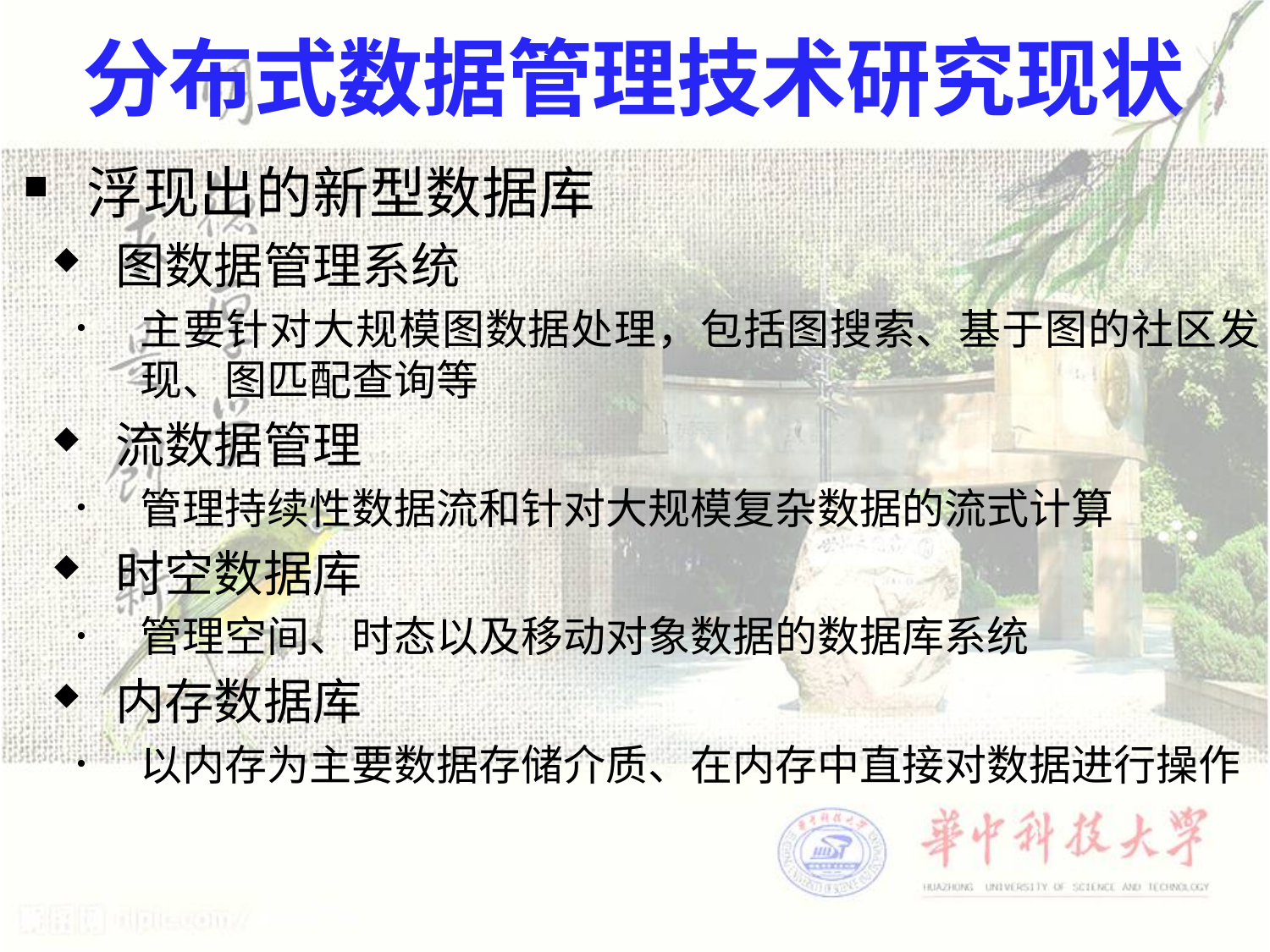

# 分布式数据管理技术研究现状
浮现出的新型数据库
图数据管理系统
主要针对大规模图数据处理，包括图搜索、基于图的社区发现、图匹配查询等
流数据管理
管理持续性数据流和针对大规模复杂数据的流式计算
时空数据库
管理空间、时态以及移动对象数据的数据库系统
内存数据库
以内存为主要数据存储介质、在内存中直接对数据进行操作